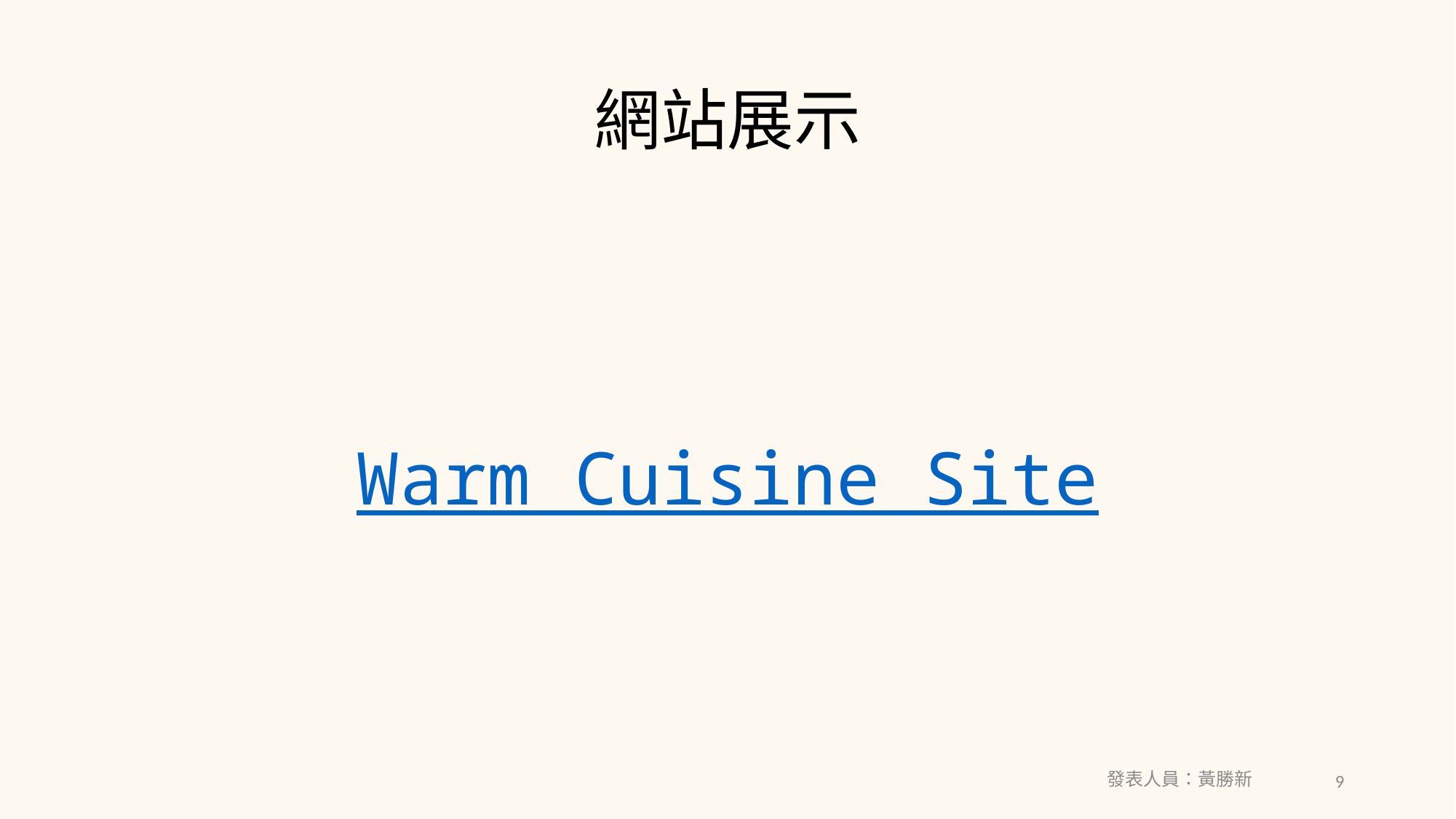

# 網站展示
Warm Cuisine Site
發表人員：黃勝新
9